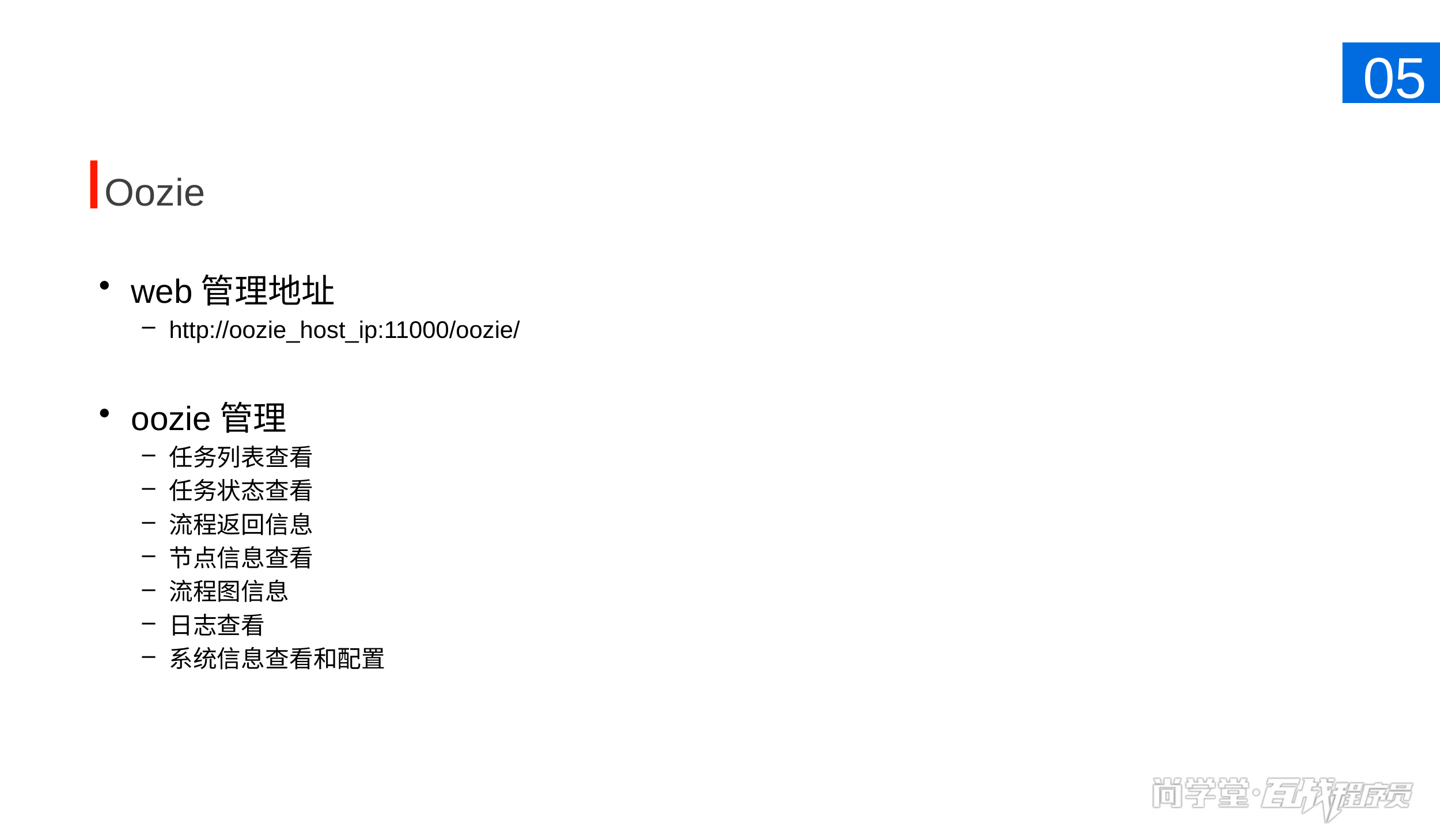

05

Oozie

web管理地址
http://oozie_host_ip:11000/oozie/

oozie管理
任务列表查看
任务状态查看
流程返回信息
节点信息查看
流程图信息
日志查看
系统信息查看和配置